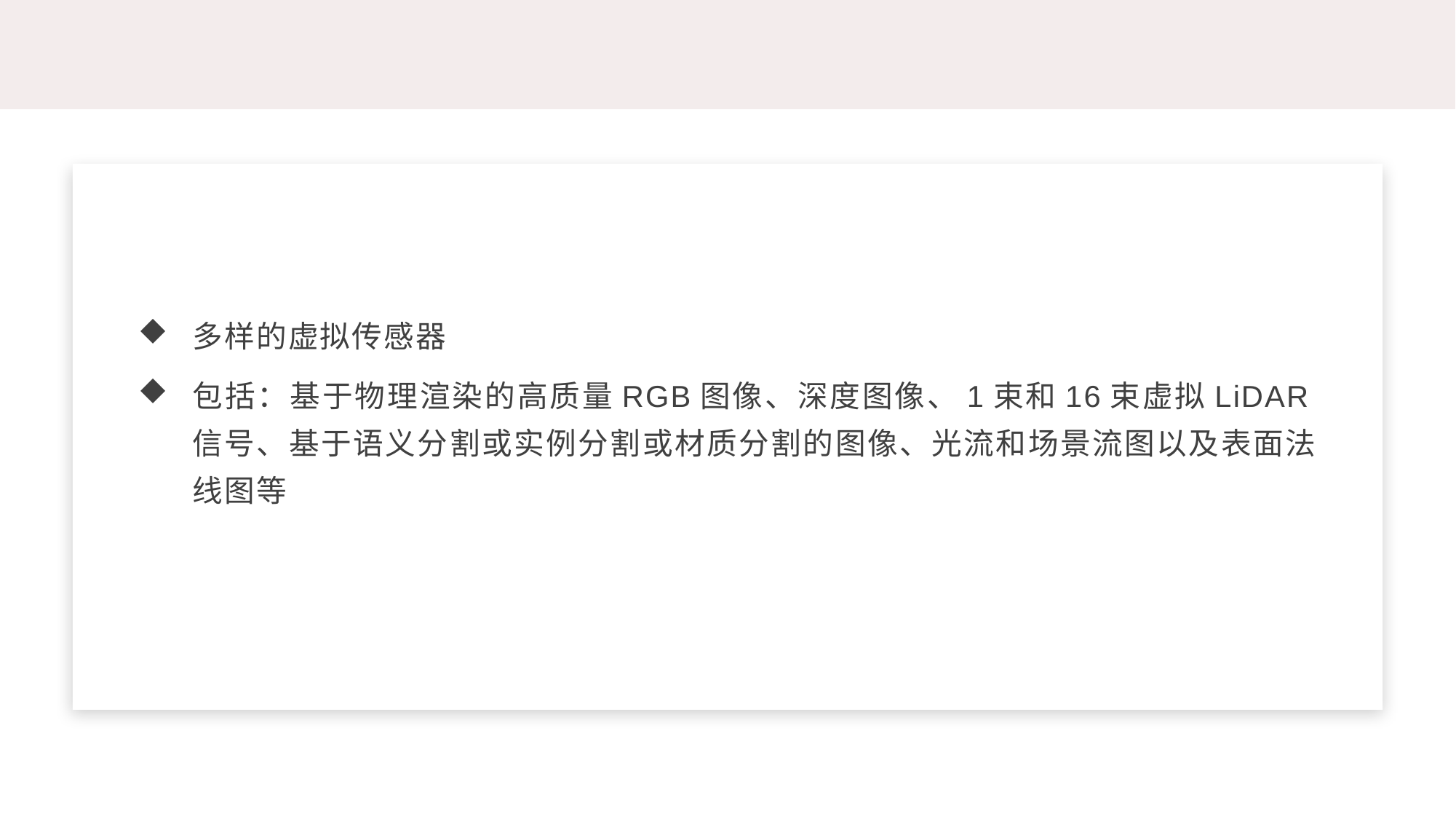

多样的虚拟传感器
包括：基于物理渲染的高质量RGB图像、深度图像、1束和16束虚拟LiDAR信号、基于语义分割或实例分割或材质分割的图像、光流和场景流图以及表面法线图等